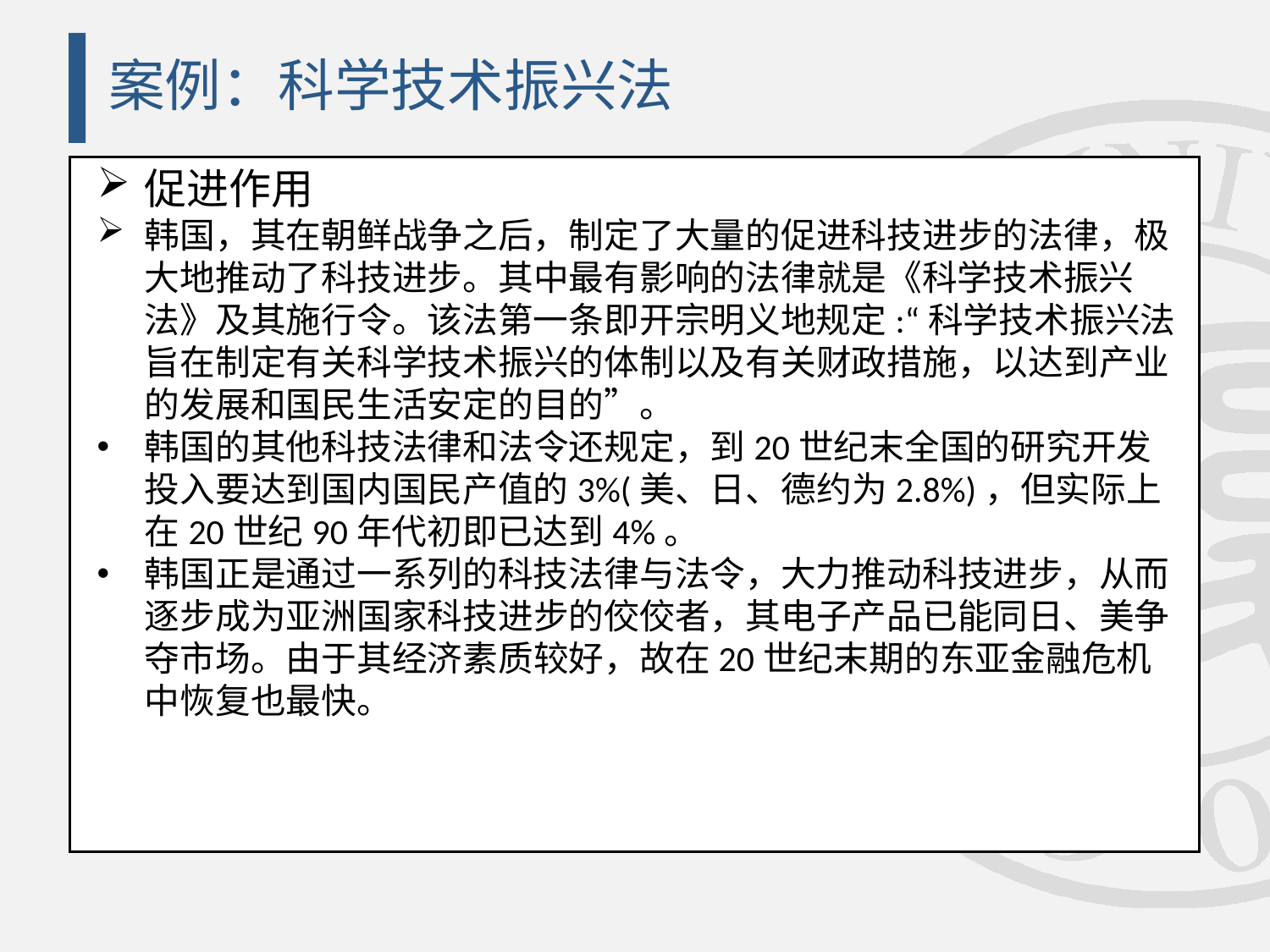

# 案例：科学技术振兴法
促进作用
韩国，其在朝鲜战争之后，制定了大量的促进科技进步的法律，极大地推动了科技进步。其中最有影响的法律就是《科学技术振兴法》及其施行令。该法第一条即开宗明义地规定:“科学技术振兴法旨在制定有关科学技术振兴的体制以及有关财政措施，以达到产业的发展和国民生活安定的目的”。
韩国的其他科技法律和法令还规定，到20世纪末全国的研究开发投入要达到国内国民产值的3%(美、日、德约为2.8%)，但实际上在20世纪90年代初即已达到4%。
韩国正是通过一系列的科技法律与法令，大力推动科技进步，从而逐步成为亚洲国家科技进步的佼佼者，其电子产品已能同日、美争夺市场。由于其经济素质较好，故在20世纪末期的东亚金融危机中恢复也最快。